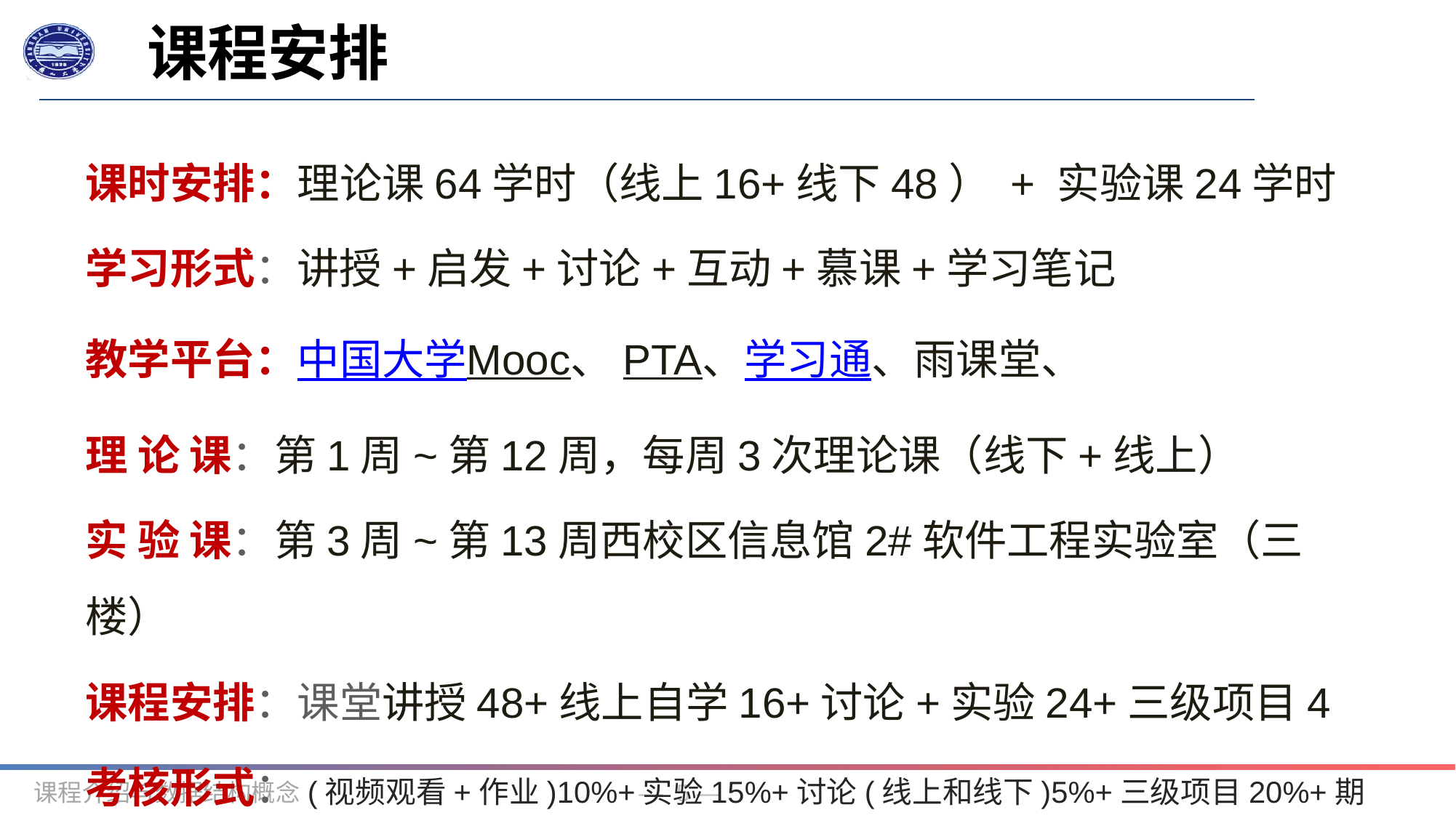

课程安排
课时安排：理论课64学时（线上16+线下48） + 实验课24学时
学习形式：讲授+启发+讨论+互动+慕课+学习笔记
教学平台：中国大学Mooc、PTA、学习通、雨课堂、
理 论 课：第1周~第12周，每周3次理论课（线下+线上）
实 验 课：第3周~第13周西校区信息馆2#软件工程实验室（三楼）
课程安排：课堂讲授48+线上自学16+讨论+实验24+三级项目4
考核形式：(视频观看+作业)10%+实验15%+讨论(线上和线下)5%+三级项目20%+期末考核50%